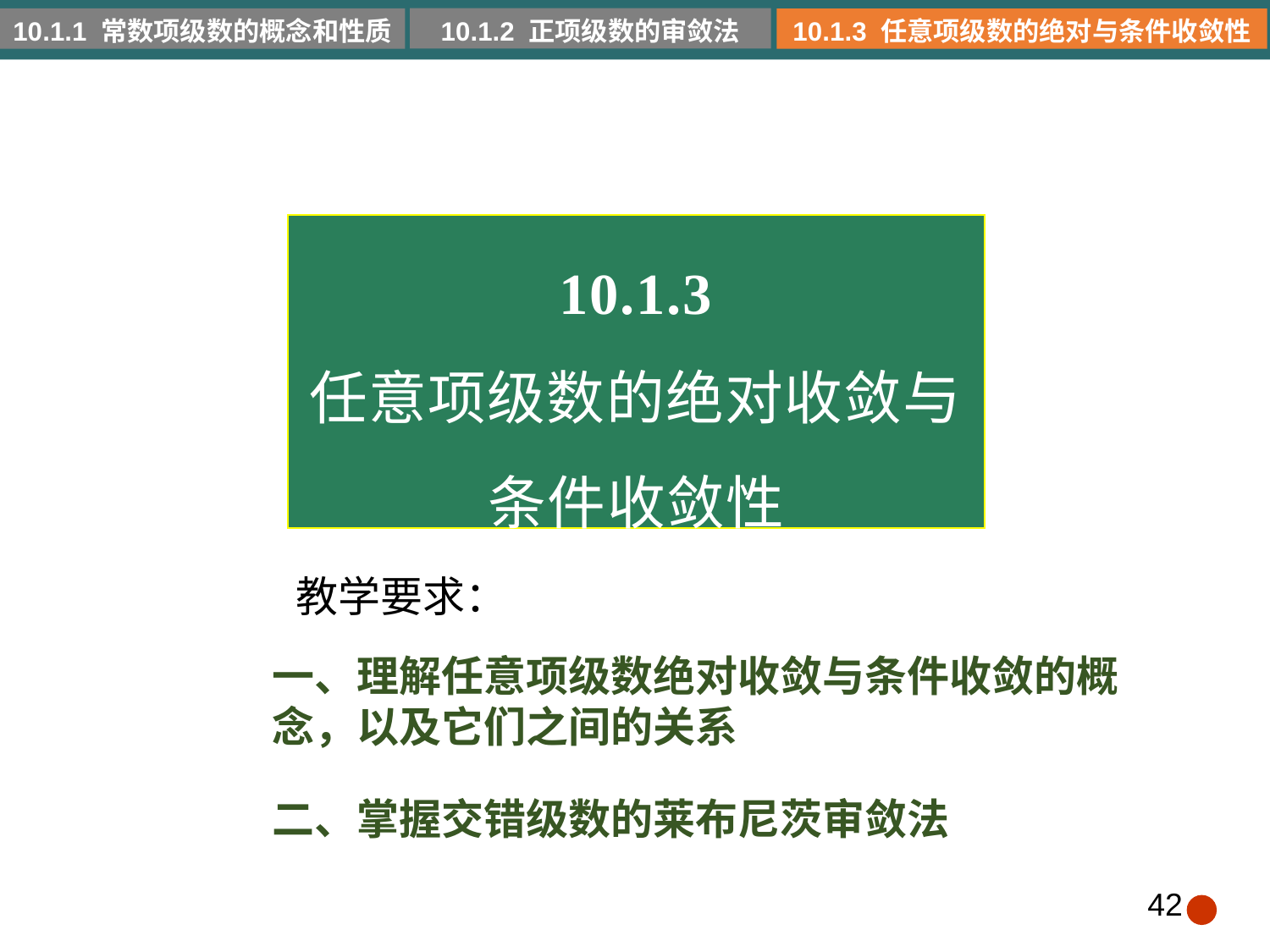

10.1.2 正项级数的审敛法
10.1.1 常数项级数的概念和性质
10.1.3 任意项级数的绝对与条件收敛性
10.1.3
任意项级数的绝对收敛与条件收敛性
教学要求：
一、理解任意项级数绝对收敛与条件收敛的概念，以及它们之间的关系
二、掌握交错级数的莱布尼茨审敛法
42